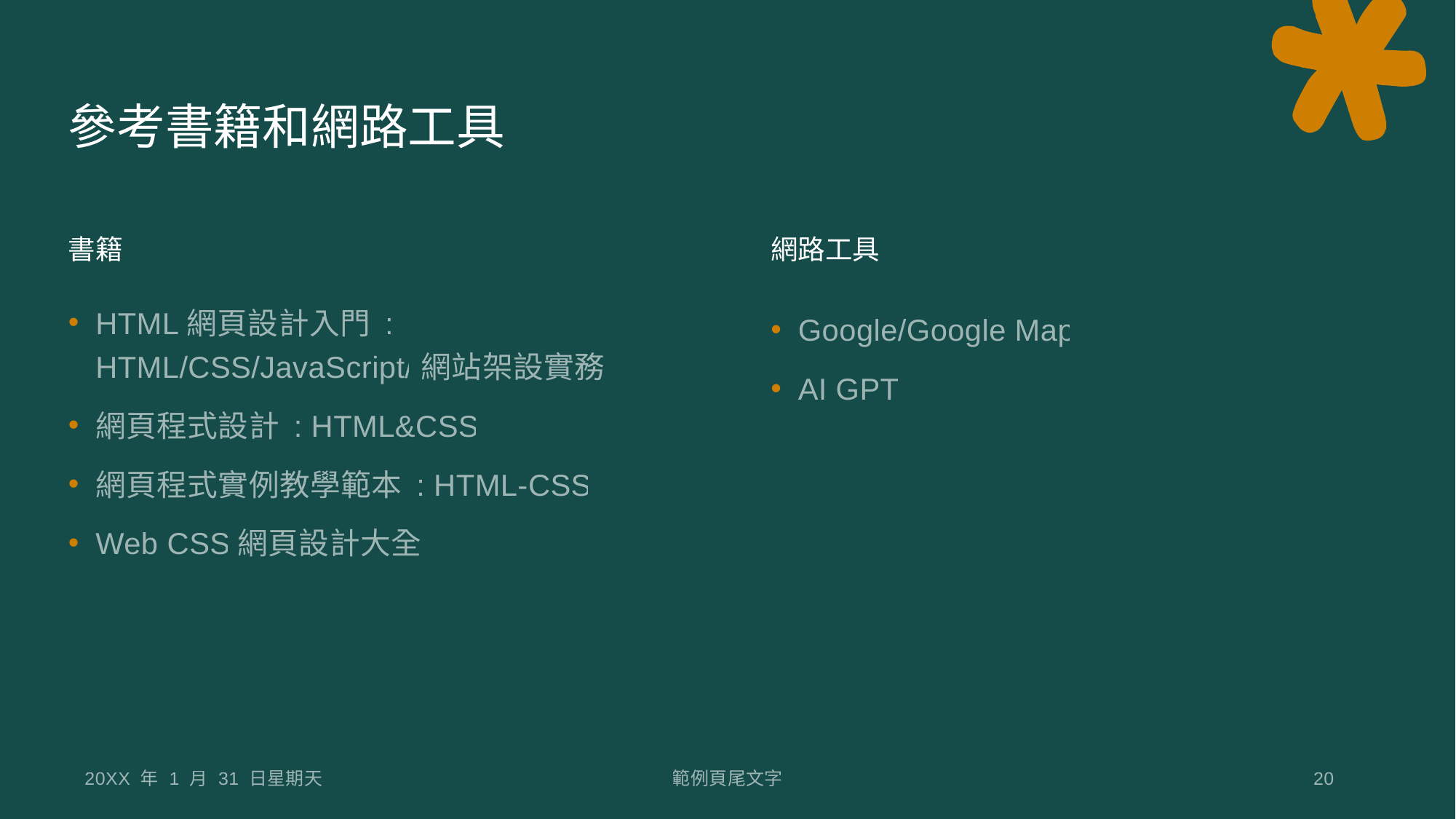

# 參考書籍和網路工具
書籍
網路工具
HTML網頁設計入門 : HTML/CSS/JavaScript/網站架設實務
網頁程式設計 : HTML&CSS
網頁程式實例教學範本 : HTML-CSS
Web CSS網頁設計大全
Google/Google Map
AI GPT
20XX 年 1 月 31 日星期天
範例頁尾文字
20